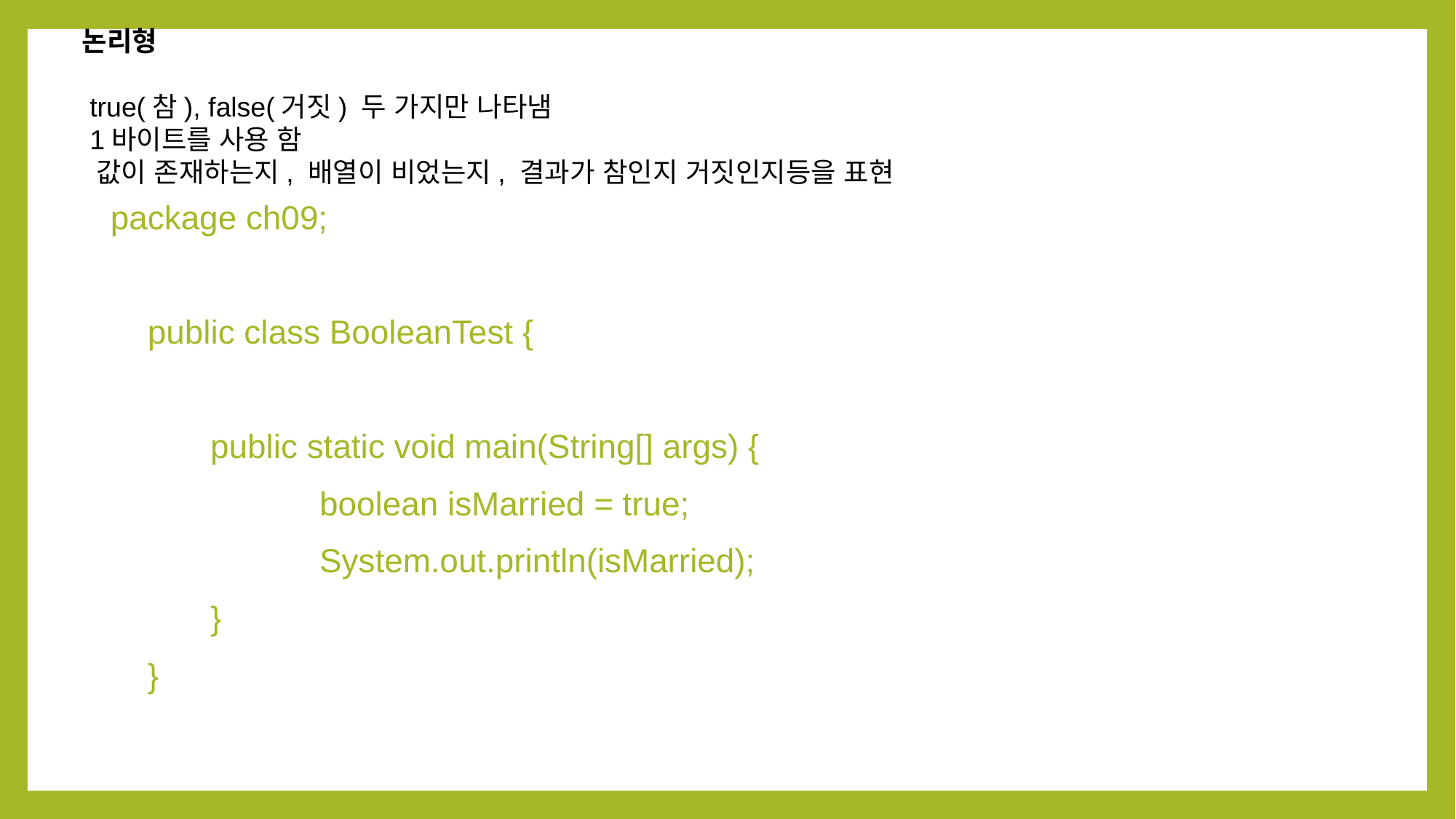

논리형

 true(참), false(거짓) 두 가지만 나타냄
 1바이트를 사용 함
 값이 존재하는지, 배열이 비었는지, 결과가 참인지 거짓인지등을 표현
 package ch09;

     public class BooleanTest {

	public static void main(String[] args) {
		boolean isMarried = true;
		System.out.println(isMarried);
	}
     }